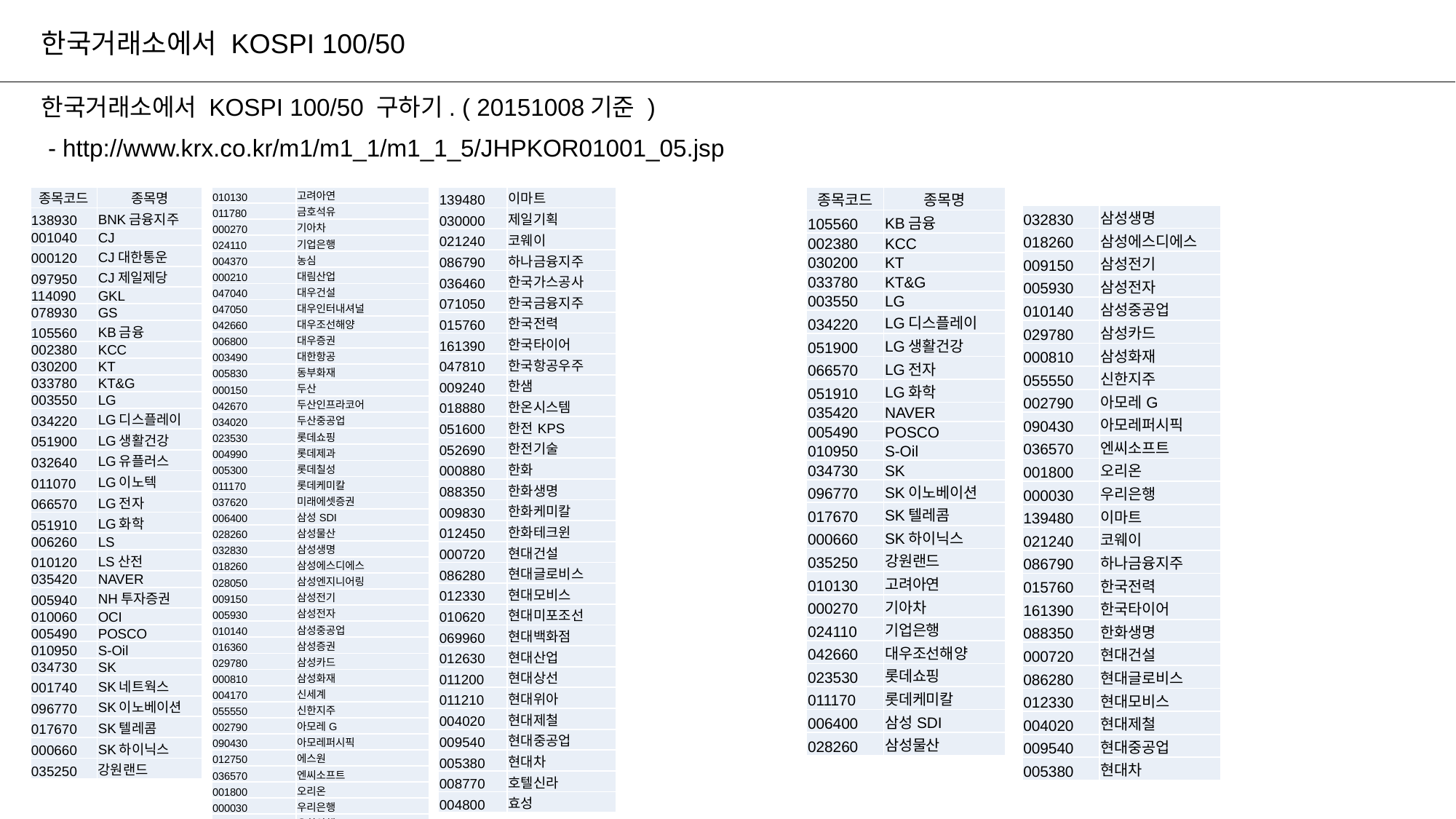

# 한국거래소에서 KOSPI 100/50
한국거래소에서 KOSPI 100/50 구하기. ( 20151008기준 )
 - http://www.krx.co.kr/m1/m1_1/m1_1_5/JHPKOR01001_05.jsp

| 종목코드 | 종목명 |
| --- | --- |
| 138930 | BNK금융지주 |
| 001040 | CJ |
| 000120 | CJ대한통운 |
| 097950 | CJ제일제당 |
| 114090 | GKL |
| 078930 | GS |
| 105560 | KB금융 |
| 002380 | KCC |
| 030200 | KT |
| 033780 | KT&G |
| 003550 | LG |
| 034220 | LG디스플레이 |
| 051900 | LG생활건강 |
| 032640 | LG유플러스 |
| 011070 | LG이노텍 |
| 066570 | LG전자 |
| 051910 | LG화학 |
| 006260 | LS |
| 010120 | LS산전 |
| 035420 | NAVER |
| 005940 | NH투자증권 |
| 010060 | OCI |
| 005490 | POSCO |
| 010950 | S-Oil |
| 034730 | SK |
| 001740 | SK네트웍스 |
| 096770 | SK이노베이션 |
| 017670 | SK텔레콤 |
| 000660 | SK하이닉스 |
| 035250 | 강원랜드 |
| 010130 | 고려아연 |
| --- | --- |
| 011780 | 금호석유 |
| 000270 | 기아차 |
| 024110 | 기업은행 |
| 004370 | 농심 |
| 000210 | 대림산업 |
| 047040 | 대우건설 |
| 047050 | 대우인터내셔널 |
| 042660 | 대우조선해양 |
| 006800 | 대우증권 |
| 003490 | 대한항공 |
| 005830 | 동부화재 |
| 000150 | 두산 |
| 042670 | 두산인프라코어 |
| 034020 | 두산중공업 |
| 023530 | 롯데쇼핑 |
| 004990 | 롯데제과 |
| 005300 | 롯데칠성 |
| 011170 | 롯데케미칼 |
| 037620 | 미래에셋증권 |
| 006400 | 삼성SDI |
| 028260 | 삼성물산 |
| 032830 | 삼성생명 |
| 018260 | 삼성에스디에스 |
| 028050 | 삼성엔지니어링 |
| 009150 | 삼성전기 |
| 005930 | 삼성전자 |
| 010140 | 삼성중공업 |
| 016360 | 삼성증권 |
| 029780 | 삼성카드 |
| 000810 | 삼성화재 |
| 004170 | 신세계 |
| 055550 | 신한지주 |
| 002790 | 아모레G |
| 090430 | 아모레퍼시픽 |
| 012750 | 에스원 |
| 036570 | 엔씨소프트 |
| 001800 | 오리온 |
| 000030 | 우리은행 |
| 000100 | 유한양행 |
| 139480 | 이마트 |
| --- | --- |
| 030000 | 제일기획 |
| 021240 | 코웨이 |
| 086790 | 하나금융지주 |
| 036460 | 한국가스공사 |
| 071050 | 한국금융지주 |
| 015760 | 한국전력 |
| 161390 | 한국타이어 |
| 047810 | 한국항공우주 |
| 009240 | 한샘 |
| 018880 | 한온시스템 |
| 051600 | 한전KPS |
| 052690 | 한전기술 |
| 000880 | 한화 |
| 088350 | 한화생명 |
| 009830 | 한화케미칼 |
| 012450 | 한화테크윈 |
| 000720 | 현대건설 |
| 086280 | 현대글로비스 |
| 012330 | 현대모비스 |
| 010620 | 현대미포조선 |
| 069960 | 현대백화점 |
| 012630 | 현대산업 |
| 011200 | 현대상선 |
| 011210 | 현대위아 |
| 004020 | 현대제철 |
| 009540 | 현대중공업 |
| 005380 | 현대차 |
| 008770 | 호텔신라 |
| 004800 | 효성 |
| 종목코드 | 종목명 |
| --- | --- |
| 105560 | KB금융 |
| 002380 | KCC |
| 030200 | KT |
| 033780 | KT&G |
| 003550 | LG |
| 034220 | LG디스플레이 |
| 051900 | LG생활건강 |
| 066570 | LG전자 |
| 051910 | LG화학 |
| 035420 | NAVER |
| 005490 | POSCO |
| 010950 | S-Oil |
| 034730 | SK |
| 096770 | SK이노베이션 |
| 017670 | SK텔레콤 |
| 000660 | SK하이닉스 |
| 035250 | 강원랜드 |
| 010130 | 고려아연 |
| 000270 | 기아차 |
| 024110 | 기업은행 |
| 042660 | 대우조선해양 |
| 023530 | 롯데쇼핑 |
| 011170 | 롯데케미칼 |
| 006400 | 삼성SDI |
| 028260 | 삼성물산 |
| 032830 | 삼성생명 |
| --- | --- |
| 018260 | 삼성에스디에스 |
| 009150 | 삼성전기 |
| 005930 | 삼성전자 |
| 010140 | 삼성중공업 |
| 029780 | 삼성카드 |
| 000810 | 삼성화재 |
| 055550 | 신한지주 |
| 002790 | 아모레G |
| 090430 | 아모레퍼시픽 |
| 036570 | 엔씨소프트 |
| 001800 | 오리온 |
| 000030 | 우리은행 |
| 139480 | 이마트 |
| 021240 | 코웨이 |
| 086790 | 하나금융지주 |
| 015760 | 한국전력 |
| 161390 | 한국타이어 |
| 088350 | 한화생명 |
| 000720 | 현대건설 |
| 086280 | 현대글로비스 |
| 012330 | 현대모비스 |
| 004020 | 현대제철 |
| 009540 | 현대중공업 |
| 005380 | 현대차 |